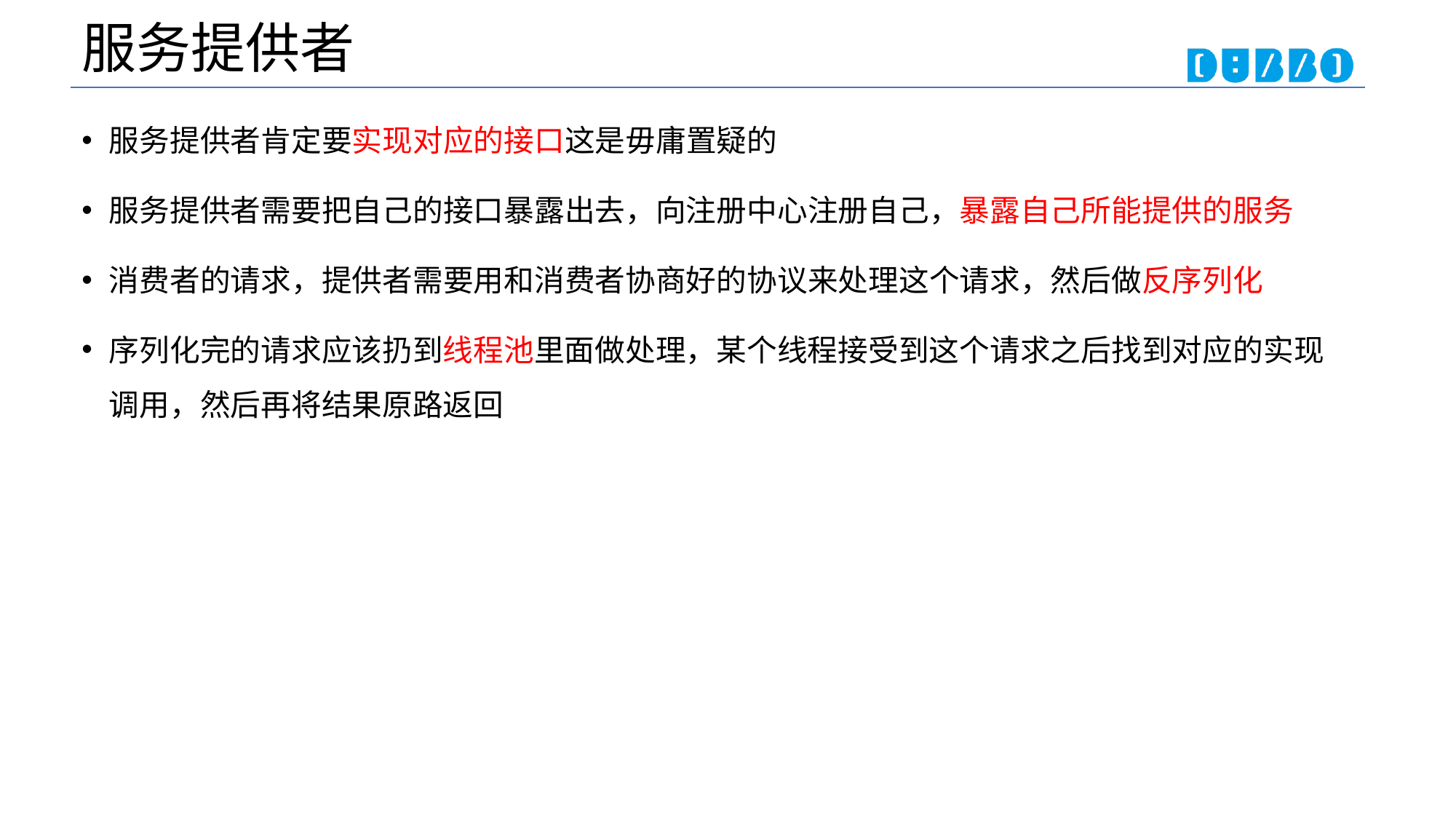

# 服务提供者
服务提供者肯定要实现对应的接口这是毋庸置疑的
服务提供者需要把自己的接口暴露出去，向注册中心注册自己，暴露自己所能提供的服务
消费者的请求，提供者需要用和消费者协商好的协议来处理这个请求，然后做反序列化
序列化完的请求应该扔到线程池里面做处理，某个线程接受到这个请求之后找到对应的实现调用，然后再将结果原路返回